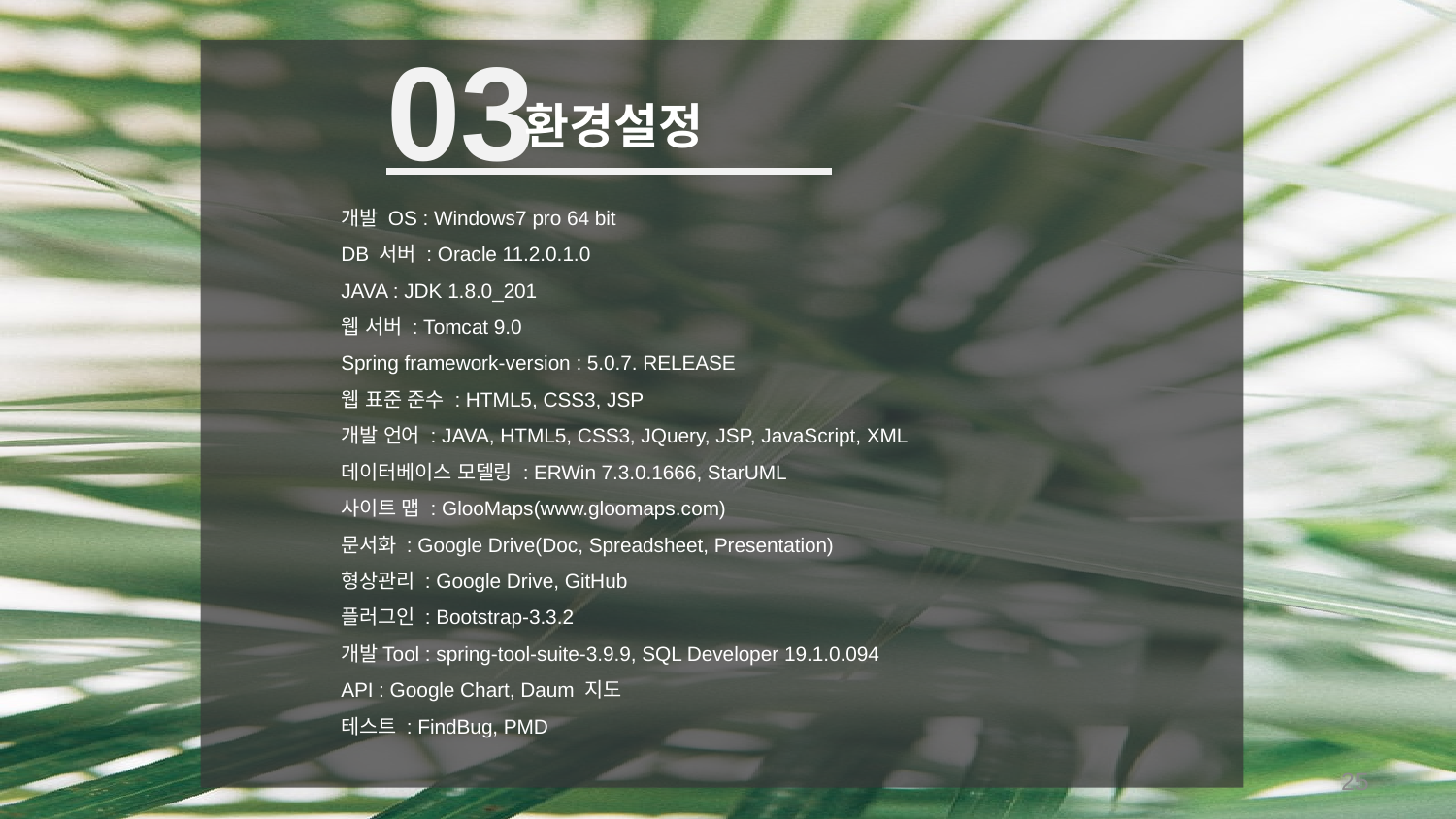

03
환경설정

개발 OS : Windows7 pro 64 bit
DB 서버 : Oracle 11.2.0.1.0
JAVA : JDK 1.8.0_201
웹 서버 : Tomcat 9.0
Spring framework-version : 5.0.7. RELEASE
웹 표준 준수 : HTML5, CSS3, JSP
개발 언어 : JAVA, HTML5, CSS3, JQuery, JSP, JavaScript, XML
데이터베이스 모델링 : ERWin 7.3.0.1666, StarUML
사이트 맵 : GlooMaps(www.gloomaps.com)
문서화 : Google Drive(Doc, Spreadsheet, Presentation)
형상관리 : Google Drive, GitHub
플러그인 : Bootstrap-3.3.2
개발Tool : spring-tool-suite-3.9.9, SQL Developer 19.1.0.094
API : Google Chart, Daum 지도
테스트 : FindBug, PMD
25